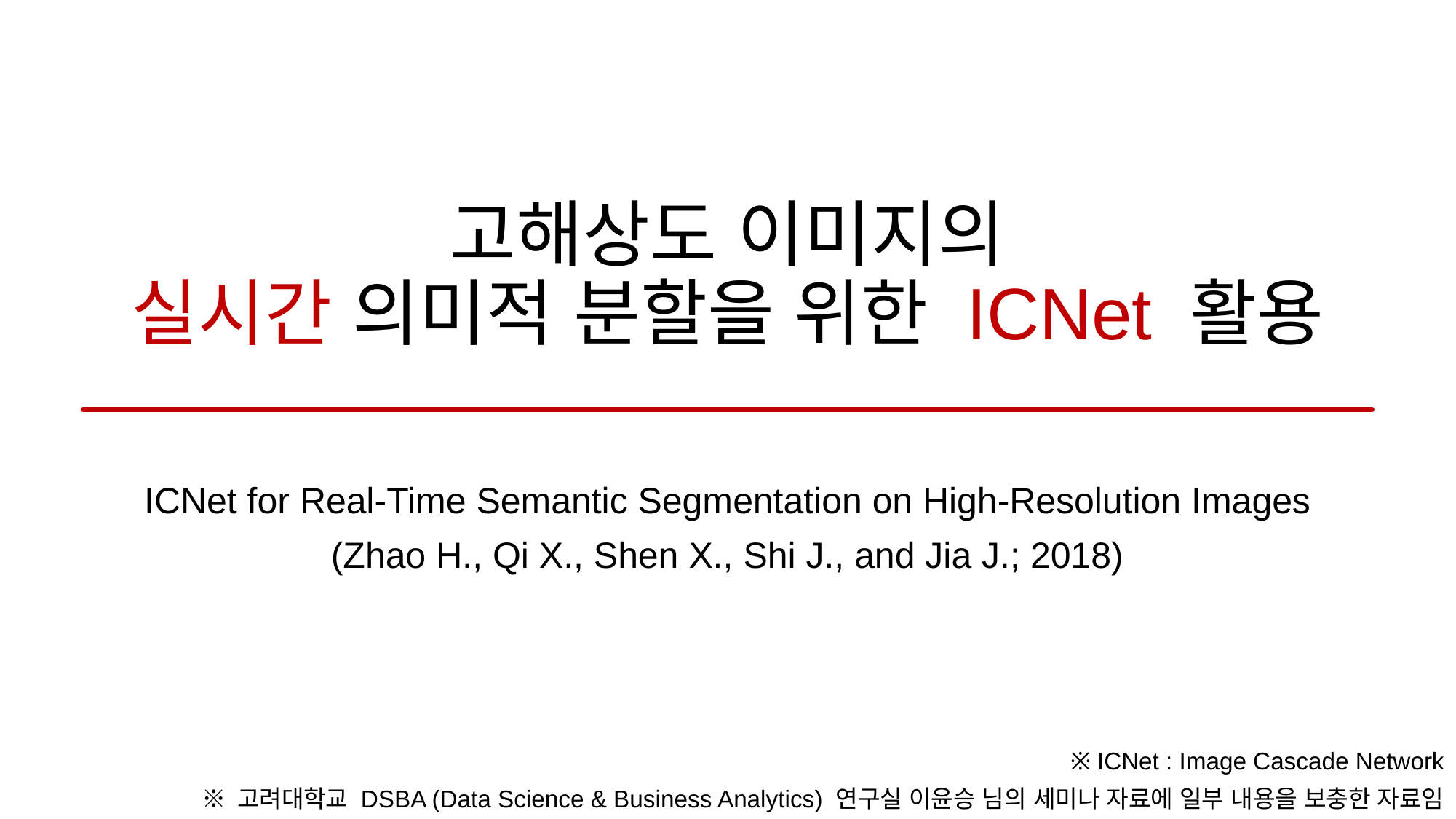

# 고해상도 이미지의 실시간 의미적 분할을 위한 ICNet 활용
ICNet for Real-Time Semantic Segmentation on High-Resolution Images
(Zhao H., Qi X., Shen X., Shi J., and Jia J.; 2018)
※ ICNet : Image Cascade Network
※ 고려대학교 DSBA (Data Science & Business Analytics) 연구실 이윤승 님의 세미나 자료에 일부 내용을 보충한 자료임